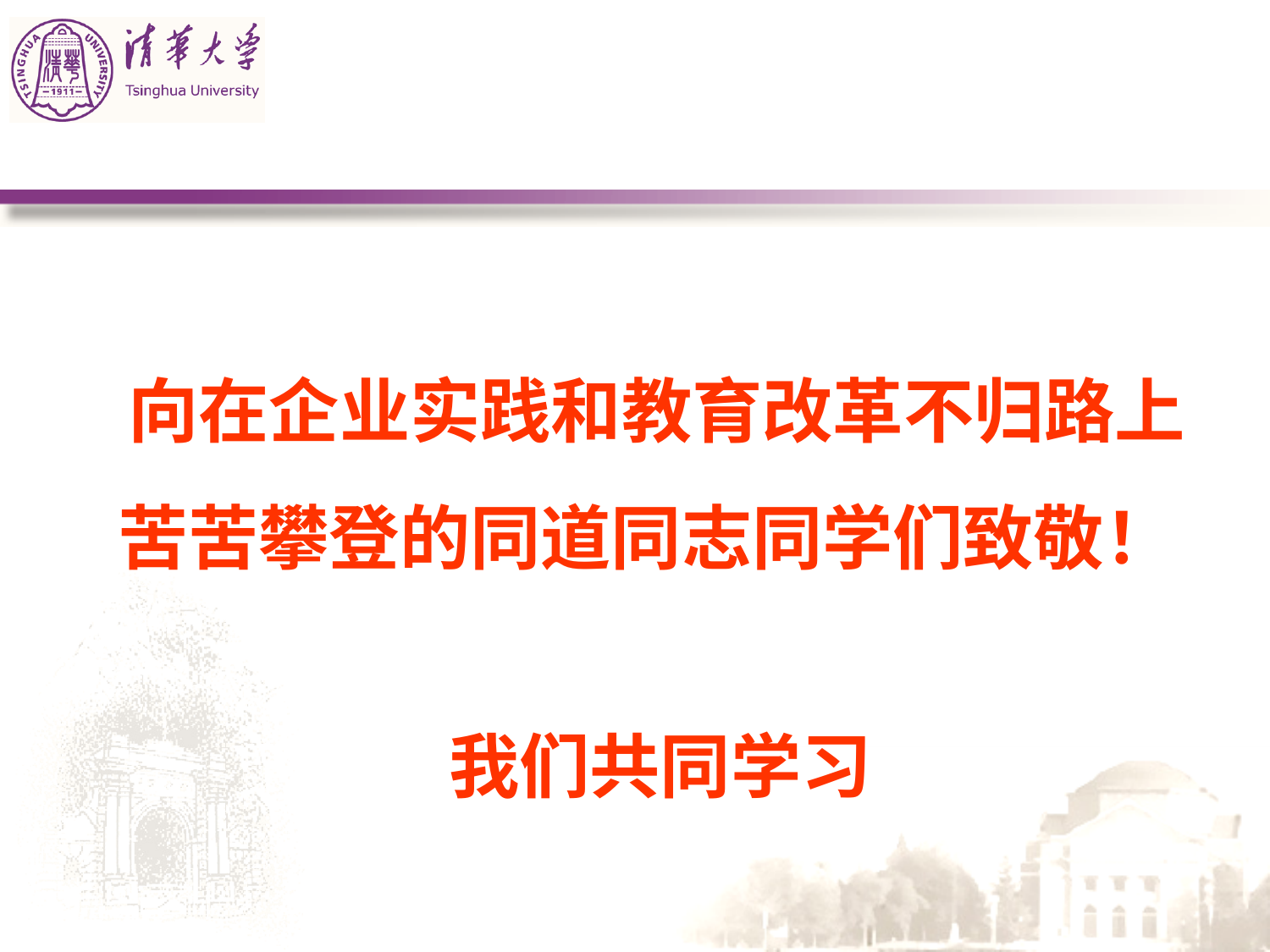

#

   向在企业实践和教育改革不归路上苦苦攀登的同道同志同学们致敬！

   我们共同学习